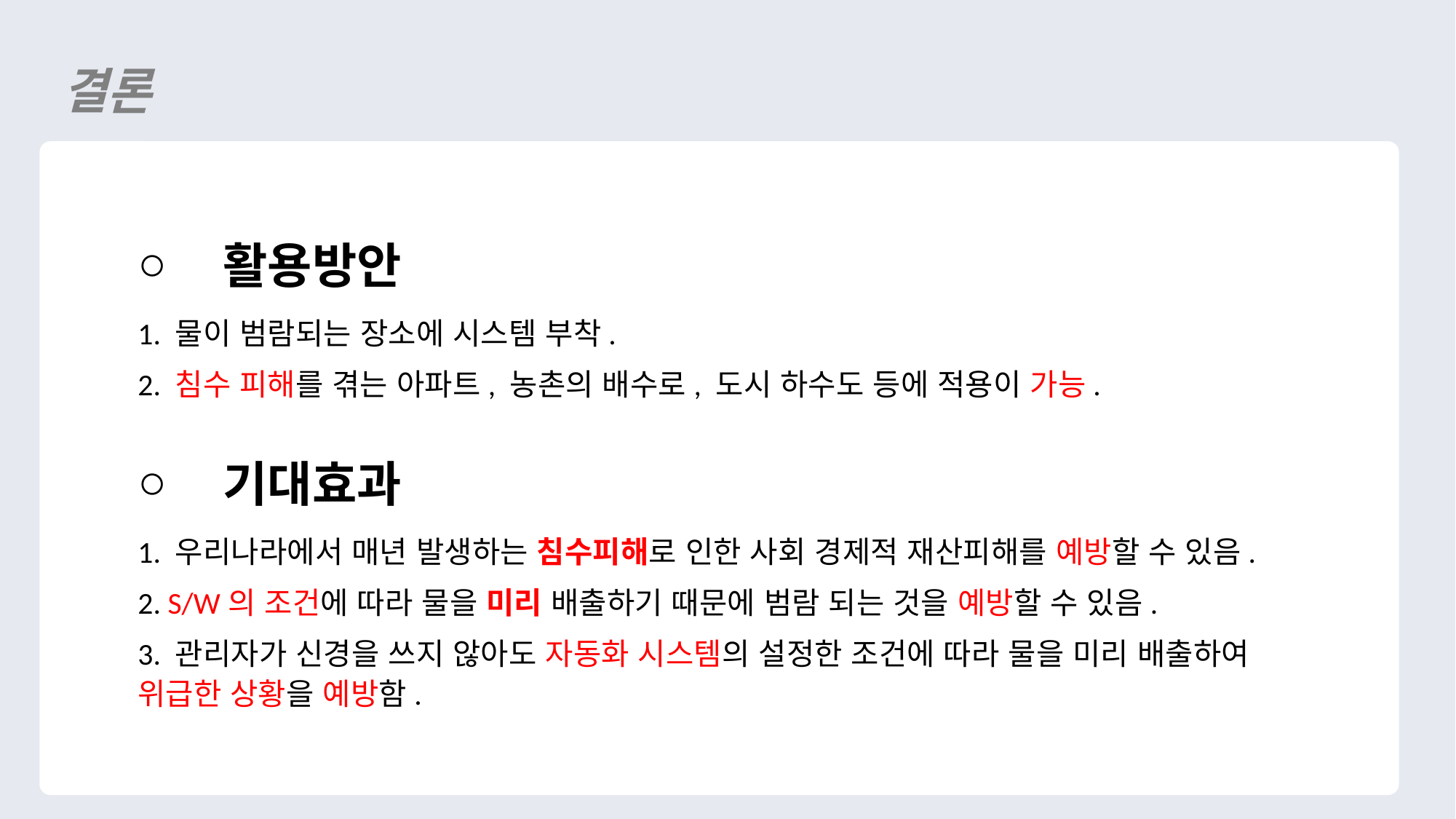

결론

활용방안

1. 물이 범람되는 장소에 시스템 부착.

2. 침수 피해를 겪는 아파트, 농촌의 배수로, 도시 하수도 등에 적용이 가능.

기대효과

1. 우리나라에서 매년 발생하는 침수피해로 인한 사회 경제적 재산피해를 예방할 수 있음.

2. S/W의 조건에 따라 물을 미리 배출하기 때문에 범람 되는 것을 예방할 수 있음.

3. 관리자가 신경을 쓰지 않아도 자동화 시스템의 설정한 조건에 따라 물을 미리 배출하여 위급한 상황을 예방함.